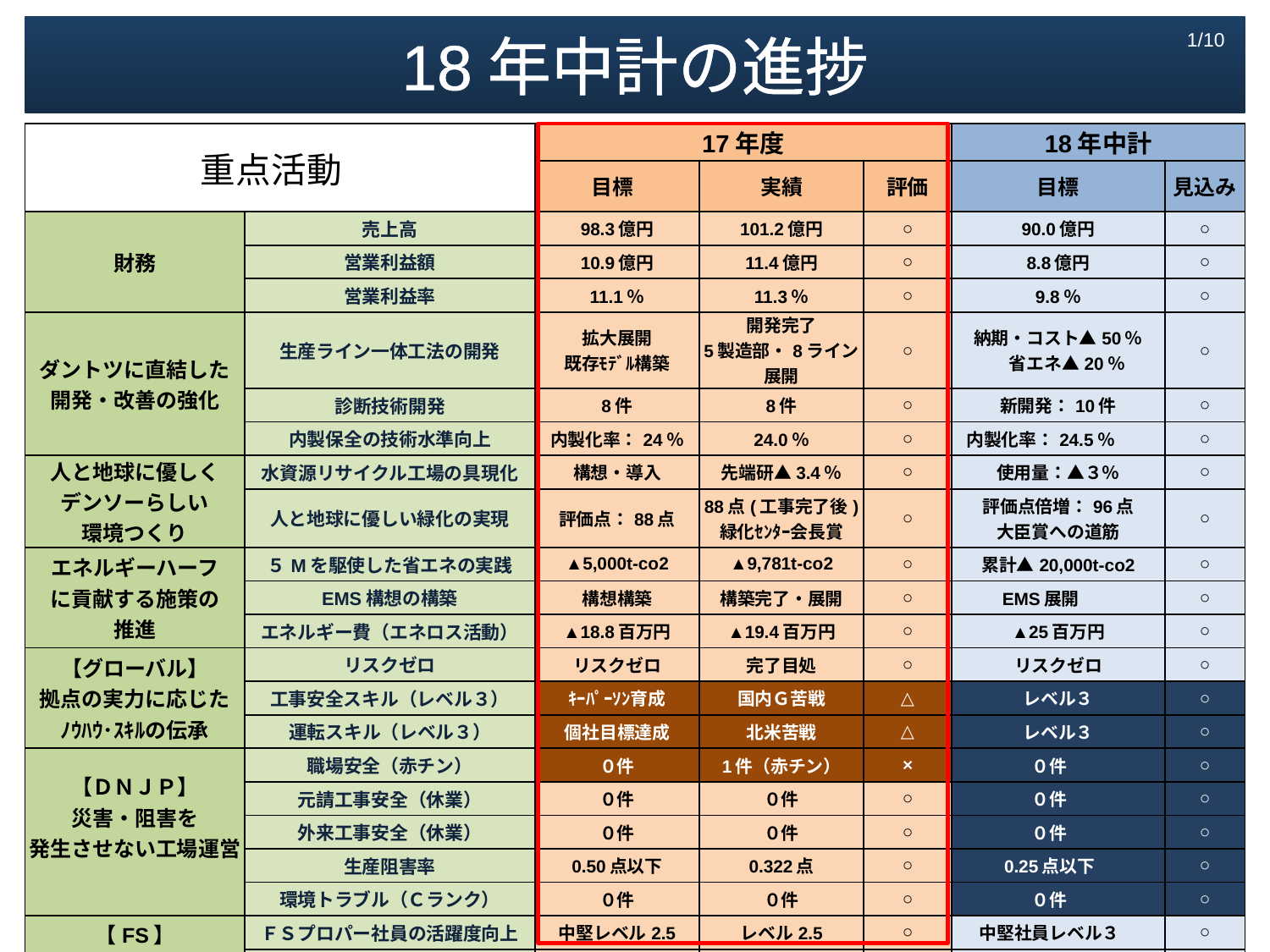

18年中計の進捗
1/10

| 重点活動 |  | 17年度 |  |  | 18年中計 |  |
| --- | --- | --- | --- | --- | --- | --- |
|  |  | 目標 | 実績 | 評価 | 目標 | 見込み |
| 財務 | 売上高 | 98.3億円 | 101.2億円 | ○ | 90.0億円 | ○ |
|  | 営業利益額 | 10.9億円 | 11.4億円 | ○ | 8.8億円 | ○ |
|  | 営業利益率 | 11.1％ | 11.3％ | ○ | 9.8％ | ○ |
| ダントツに直結した 開発・改善の強化 | 生産ライン一体工法の開発 | 拡大展開 既存ﾓﾃﾞﾙ構築 | 開発完了 5製造部・8ライン展開 | ○ | 納期・コスト▲50％ 　省エネ▲20％ | ○ |
|  | 診断技術開発 | 8件 | 8件 | ○ | 新開発：10件 | ○ |
|  | 内製保全の技術水準向上 | 内製化率：24％ | 24.0％ | ○ | 内製化率：24.5％ | ○ |
| 人と地球に優しく デンソーらしい 環境つくり | 水資源リサイクル工場の具現化 | 構想・導入 | 先端研▲3.4％ | ○ | 使用量：▲３％ | ○ |
|  | 人と地球に優しい緑化の実現 | 評価点：88点 | 88点(工事完了後) 緑化ｾﾝﾀｰ会長賞 | ○ | 評価点倍増：96点 大臣賞への道筋 | ○ |
| エネルギーハーフ に貢献する施策の 推進 | ５Mを駆使した省エネの実践 | ▲5,000t-co2 | ▲9,781t-co2 | ○ | 累計▲20,000t-co2 | ○ |
|  | EMS構想の構築 | 構想構築 | 構築完了・展開 | ○ | EMS展開 | ○ |
|  | エネルギー費（エネロス活動） | ▲18.8百万円 | ▲19.4百万円 | ○ | ▲25百万円 | ○ |
| 【グローバル】 拠点の実力に応じた ﾉｳﾊｳ･ｽｷﾙの伝承 | リスクゼロ | リスクゼロ | 完了目処 | ○ | リスクゼロ | ○ |
|  | 工事安全スキル（レベル３） | ｷｰﾊﾟｰｿﾝ育成 | 国内Ｇ苦戦 | △ | レベル３ | ○ |
|  | 運転スキル（レベル３） | 個社目標達成 | 北米苦戦 | △ | レベル３ | ○ |
| 【ＤＮＪＰ】 災害・阻害を 発生させない工場運営 | 職場安全（赤チン） | ０件 | 1件（赤チン） | × | ０件 | ○ |
|  | 元請工事安全（休業） | ０件 | ０件 | ○ | ０件 | ○ |
|  | 外来工事安全（休業） | ０件 | ０件 | ○ | ０件 | ○ |
|  | 生産阻害率 | 0.50点以下 | 0.322点 | ○ | 0.25点以下 | ○ |
|  | 環境トラブル（Ｃランク） | ０件 | ０件 | ○ | ０件 | ○ |
| 【FS】 社員・職場の活力向上 | ＦＳプロパー社員の活躍度向上 | 中堅レベル2.5 | レベル2.5 | ○ | 中堅社員レベル３ | ○ |
|  | 健康経営 | 認定取得 | 優良企業認定 | ○ | 認定取得 | ○ |